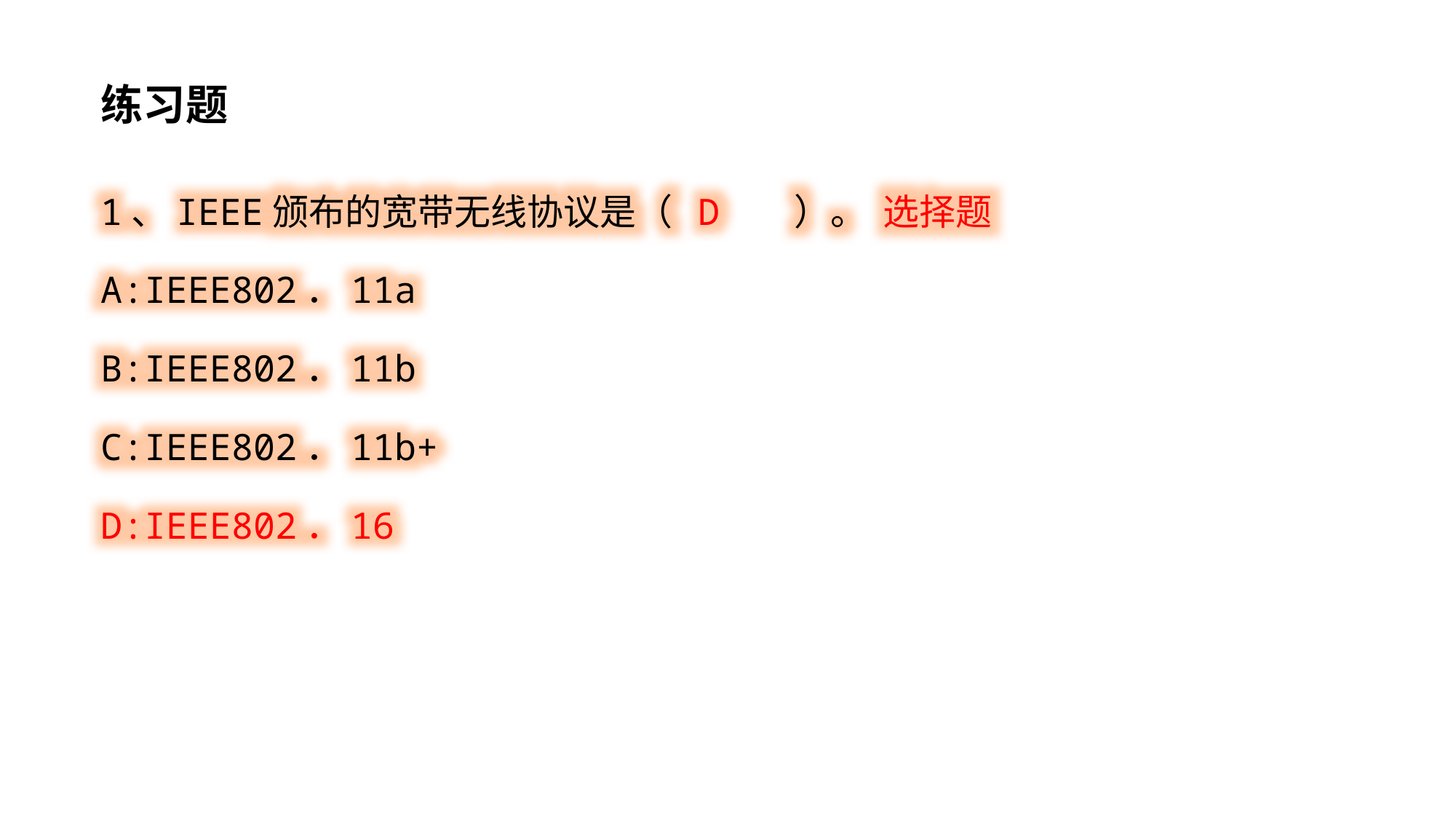

练习题
1、IEEE颁布的宽带无线协议是（  D   ）。  选择题

A:IEEE802．11a

B:IEEE802．11b

C:IEEE802．11b+
D:IEEE802．16